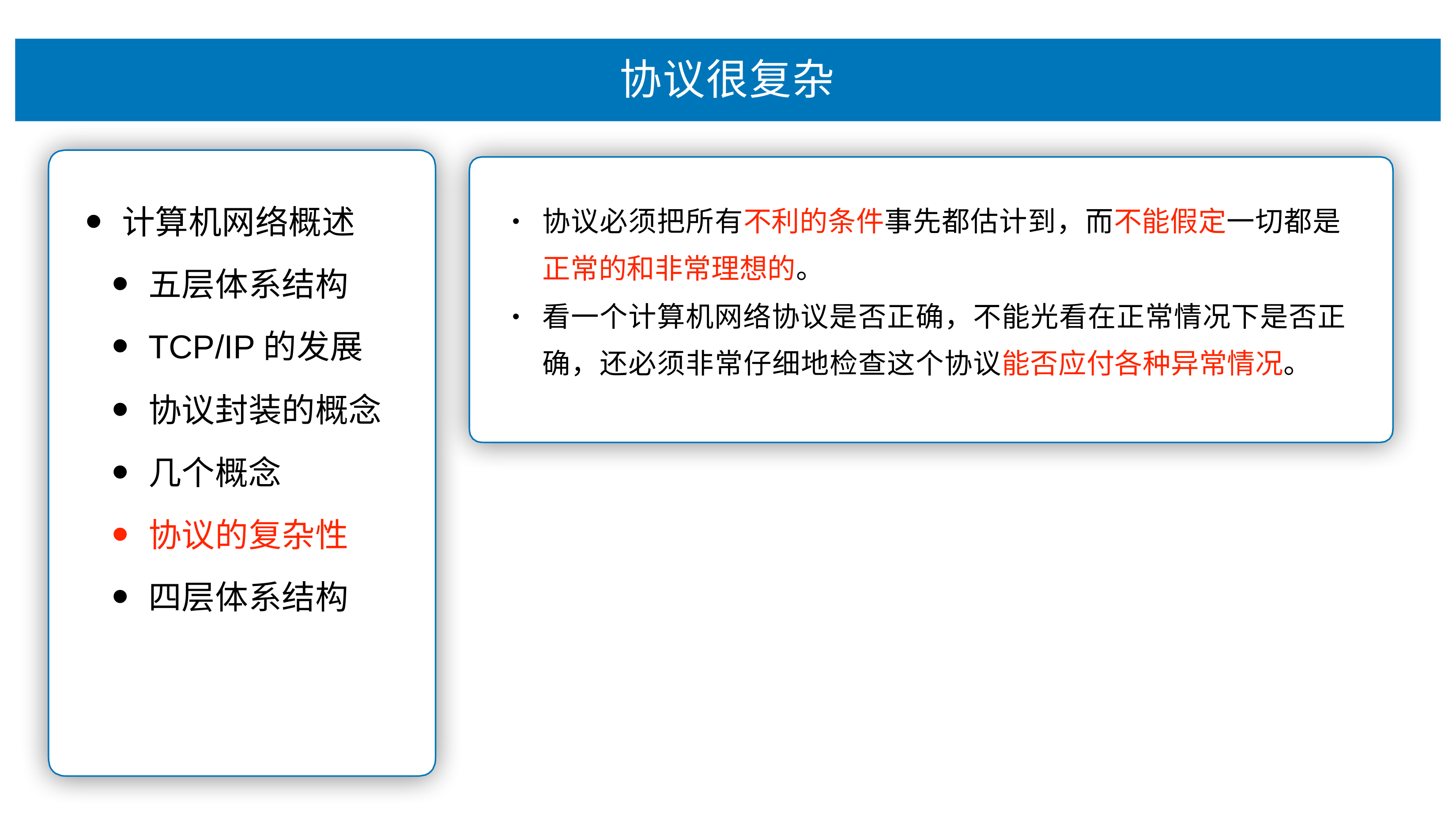

# 协议很复杂

协议必须把所有不利的条件事先都估计到，⽽不能假定⼀切都是 正常的和⾮常理想的。
看⼀个计算机⽹络协议是否正确，不能光看在正常情况下是否正 确，还必须⾮常仔细地检查这个协议能否应付各种异常情况。
计算机⽹络概述
五层体系结构
TCP/IP的发展
协议封装的概念
⼏个概念
协议的复杂性
四层体系结构
•
•